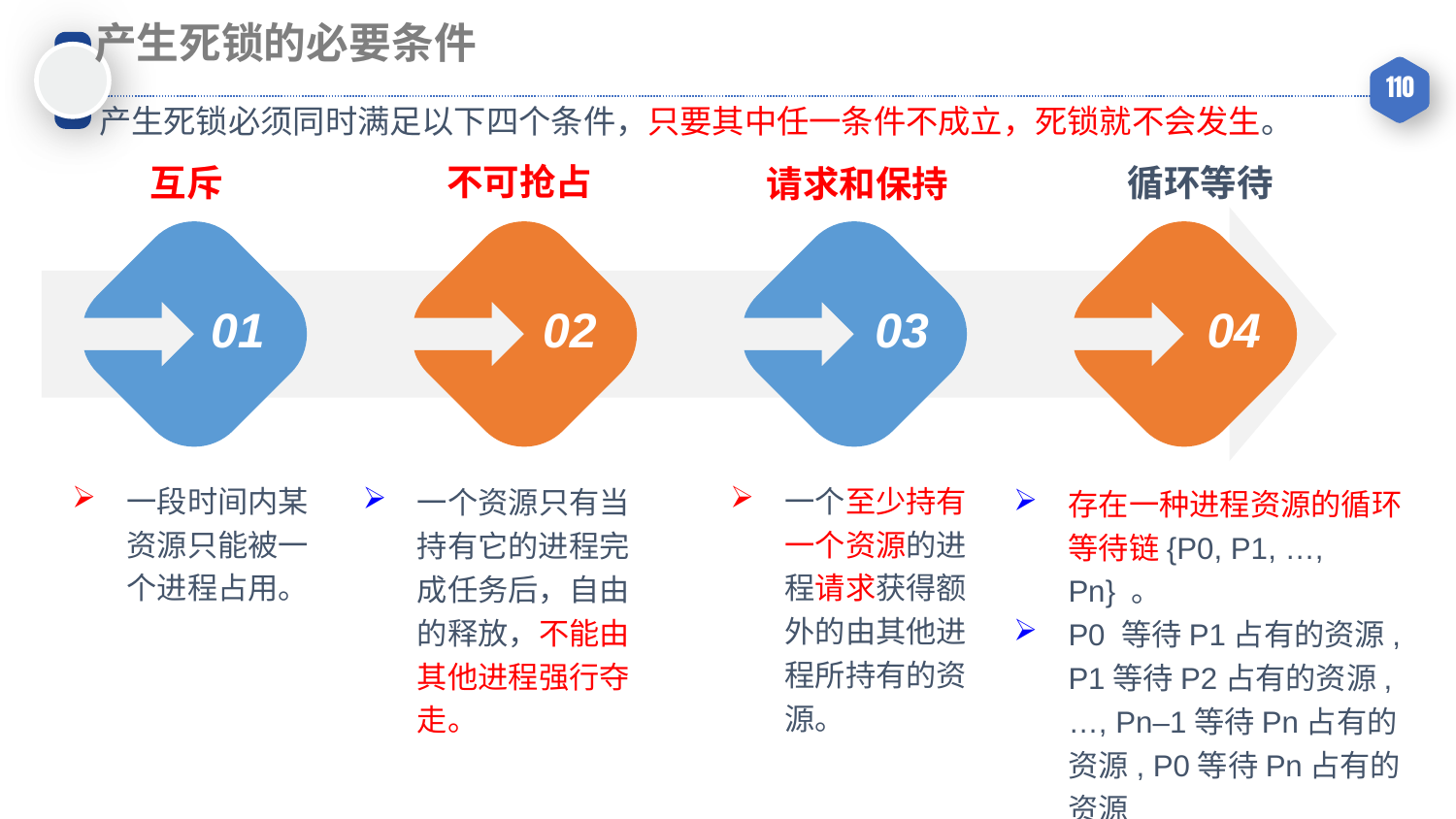

产生死锁的必要条件
产生死锁必须同时满足以下四个条件，只要其中任一条件不成立，死锁就不会发生。
请求和保持
不可抢占
互斥
循环等待

01
02
03
04
一个至少持有一个资源的进程请求获得额外的由其他进程所持有的资源。
一段时间内某资源只能被一个进程占用。
一个资源只有当持有它的进程完成任务后，自由的释放，不能由其他进程强行夺走。
存在一种进程资源的循环等待链{P0, P1, …, Pn} 。
P0 等待P1占有的资源, P1等待P2占有的资源, …, Pn–1等待Pn占有的资源, P0等待Pn占有的资源